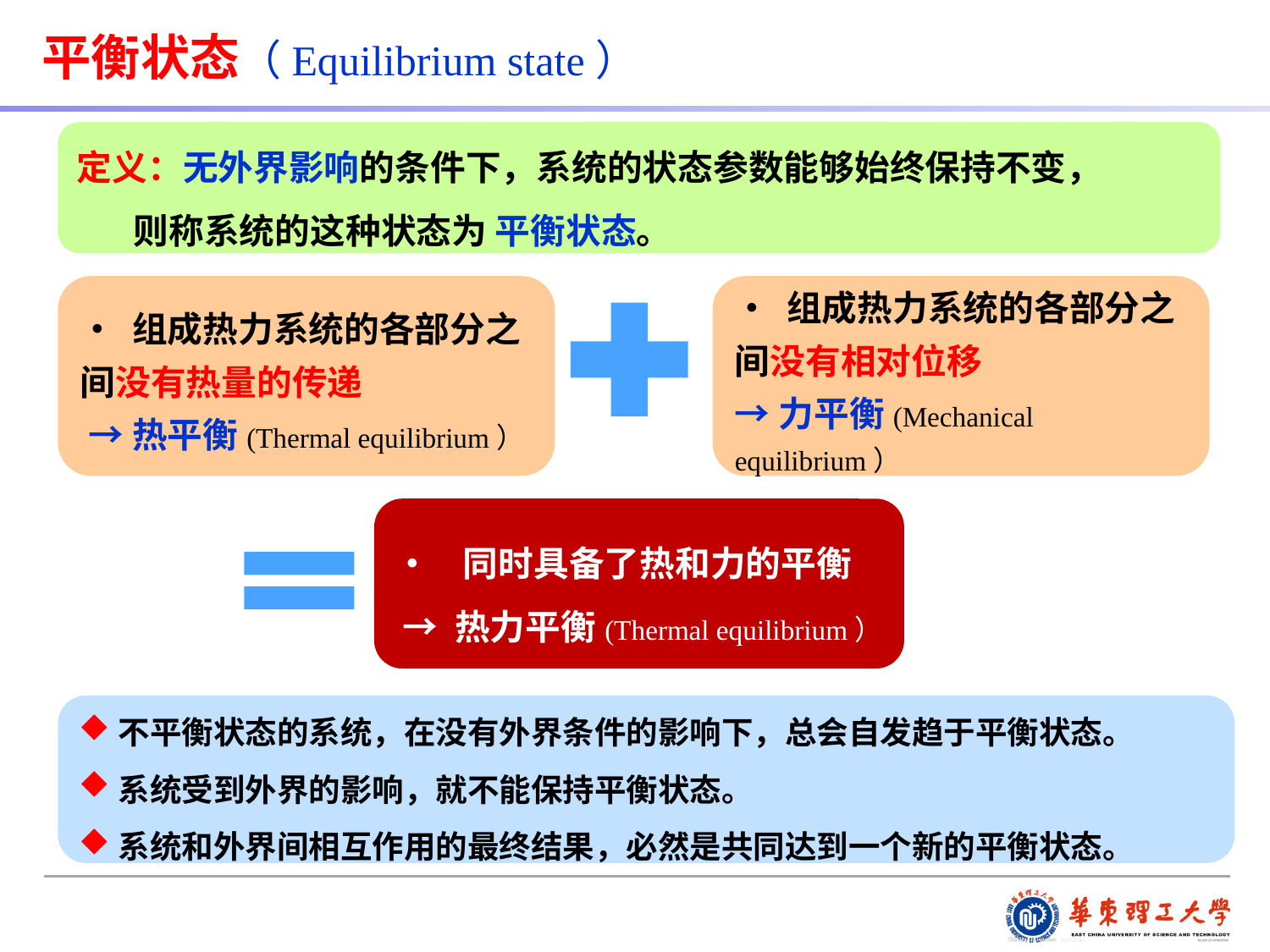

平衡状态（Equilibrium state）
定义：无外界影响的条件下，系统的状态参数能够始终保持不变，
      则称系统的这种状态为 平衡状态。
• 组成热力系统的各部分之间没有热量的传递
 →热平衡(Thermal equilibrium）
• 组成热力系统的各部分之间没有相对位移
→力平衡(Mechanical equilibrium）

•   同时具备了热和力的平衡
 → 热力平衡(Thermal equilibrium）

不平衡状态的系统，在没有外界条件的影响下，总会自发趋于平衡状态。
系统受到外界的影响，就不能保持平衡状态。
系统和外界间相互作用的最终结果，必然是共同达到一个新的平衡状态。